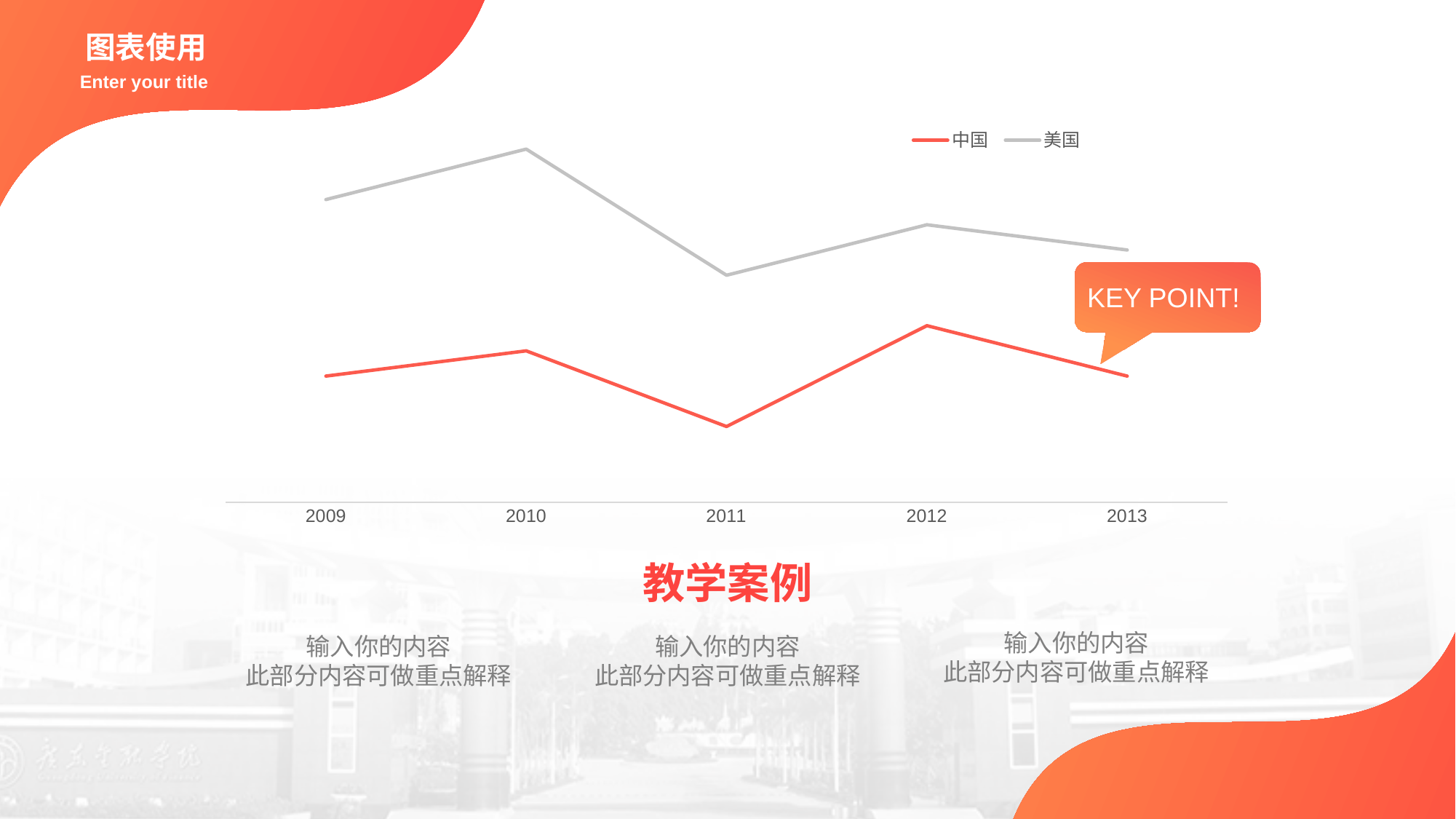

图表使用
Enter your title

### Chart

| Category | 中国 | 美国 |
|---|---|---|
| 2009 | 5.0 | 7.0 |
| 2010 | 6.0 | 8.0 |
| 2011 | 3.0 | 6.0 |
| 2012 | 7.0 | 4.0 |
| 2013 | 5.0 | 5.0 |
KEY POINT!
教学案例
输入你的内容
此部分内容可做重点解释
输入你的内容
此部分内容可做重点解释
输入你的内容
此部分内容可做重点解释